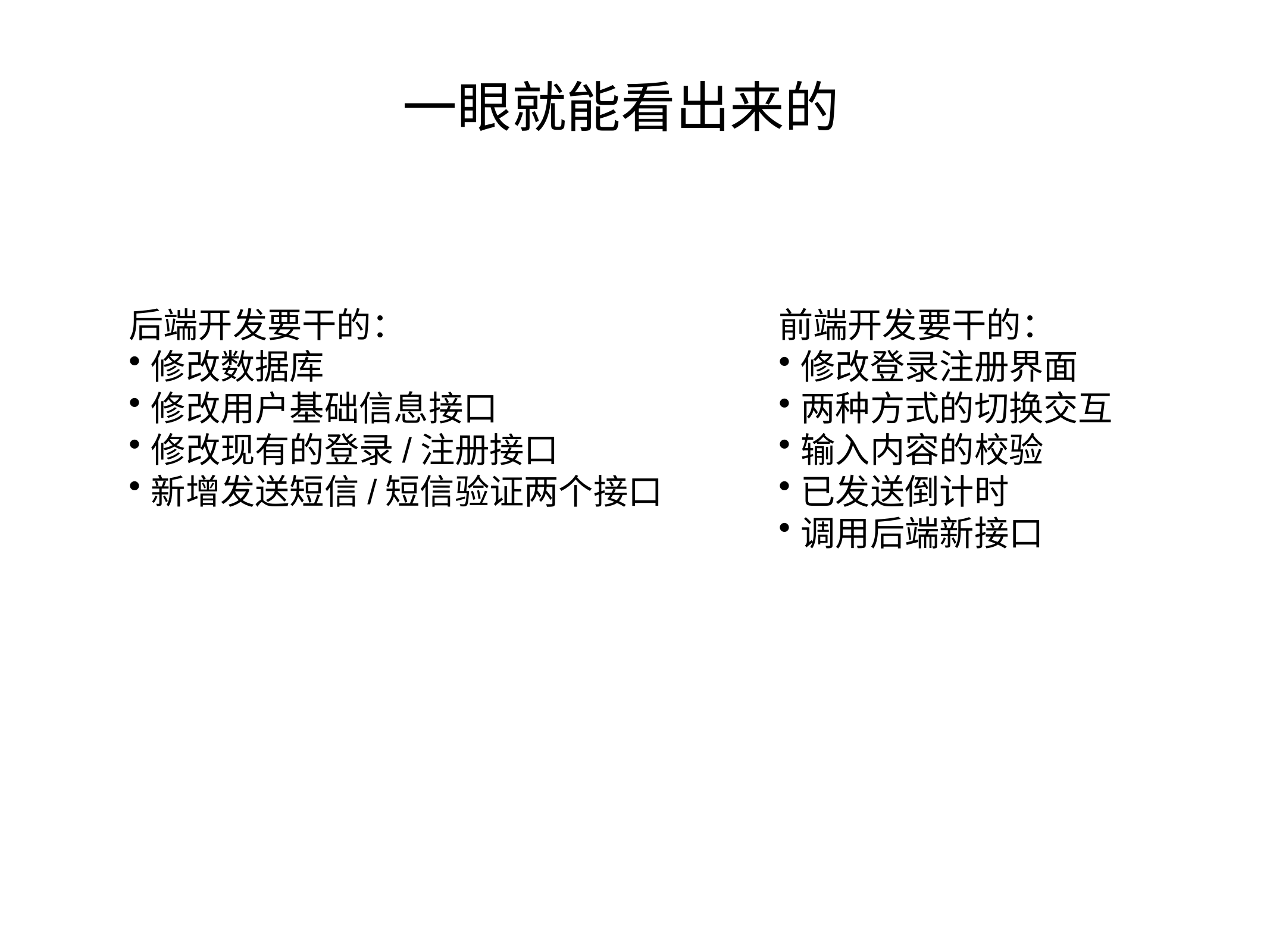

一眼就能看出来的
后端开发要干的：
修改数据库
修改用户基础信息接口
修改现有的登录/注册接口
新增发送短信/短信验证两个接口
前端开发要干的：
修改登录注册界面
两种方式的切换交互
输入内容的校验
已发送倒计时
调用后端新接口